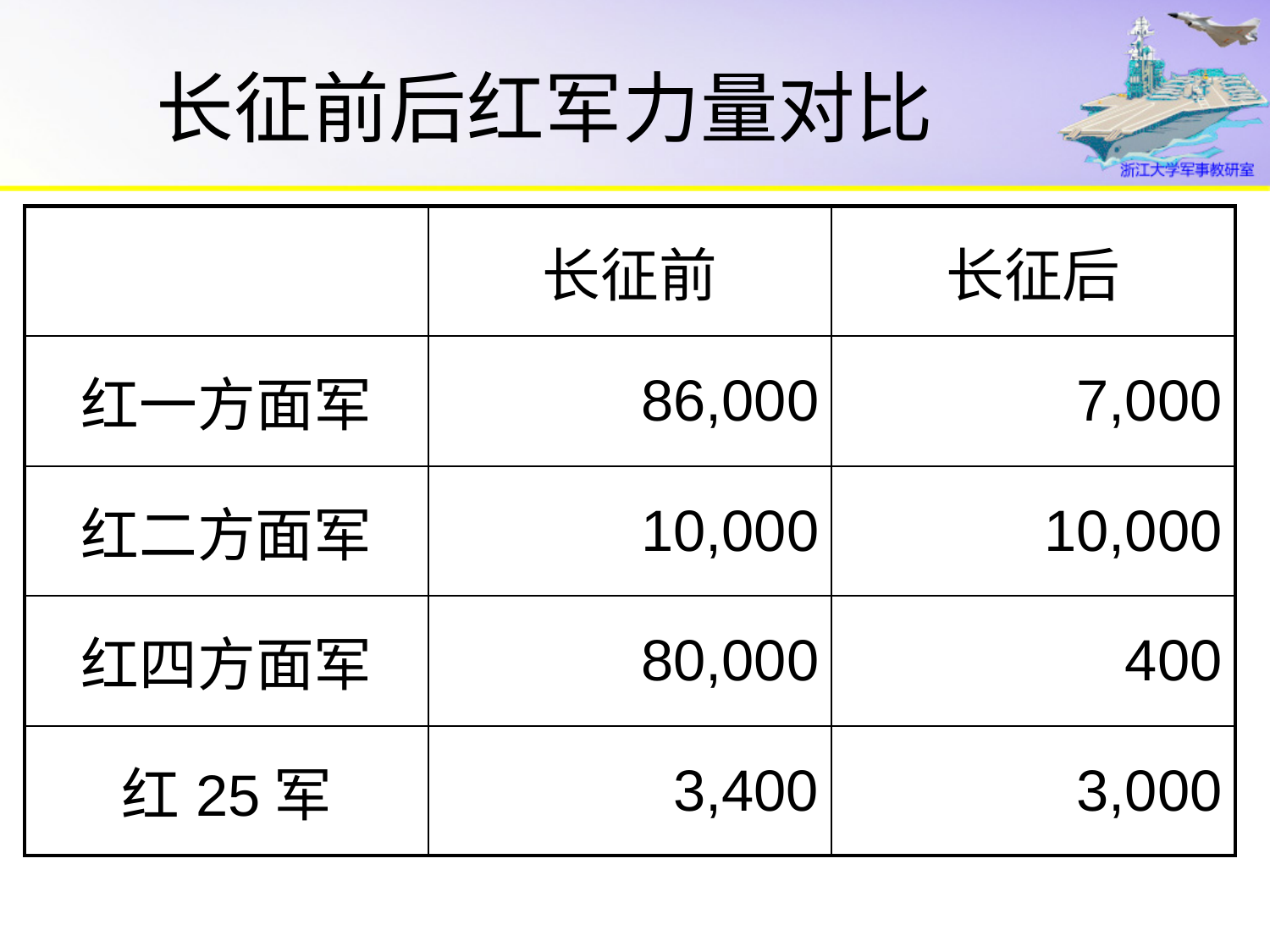

# 长征前后红军力量对比
|  | 长征前 | 长征后 |
| --- | --- | --- |
| 红一方面军 | 86,000 | 7,000 |
| 红二方面军 | 10,000 | 10,000 |
| 红四方面军 | 80,000 | 400 |
| 红25军 | 3,400 | 3,000 |